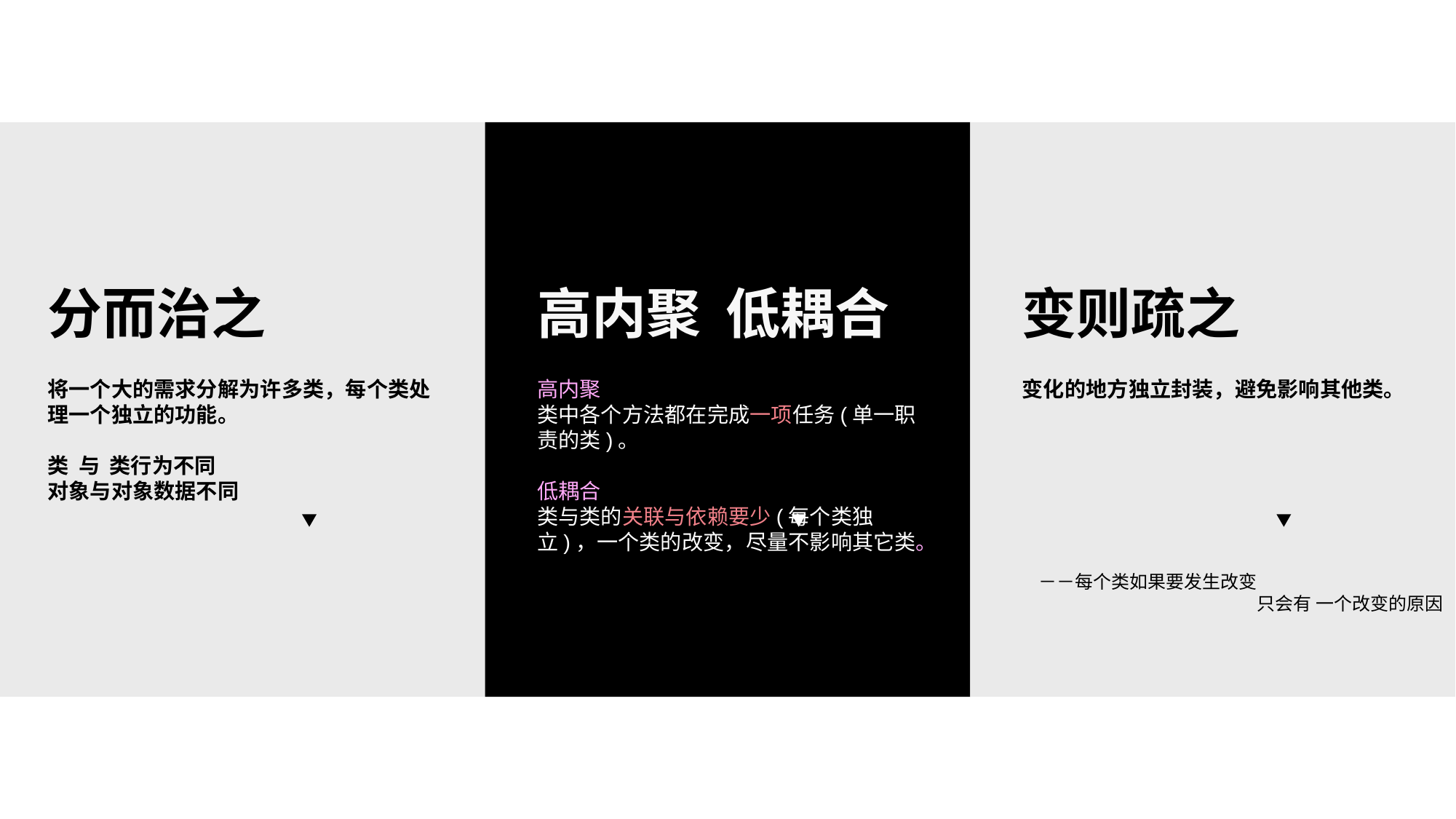

e7d195523061f1c0d318120d6aeaf1b6ccceb6ba3da59c0775C5DE19DDDEBC09ED96DBD9900D9848D623ECAD1D4904B78047D0015C22C8BE97228BE8B5BFF08FE7A3AE04126DA07312A96C0F69F9BAB7002160E556FB8050B6B0CEA014610BCECF9F367F15CB9D950936CDE4380A25E9696BA2099BB4B03A99915B16D6F18264F3D0955B6700EBE0
分而治之
高内聚  低耦合
变则疏之
将一个大的需求分解为许多类，每个类处理一个独立的功能。

类  与  类行为不同
对象与对象数据不同

高内聚
类中各个方法都在完成一项任务(单一职责的类)。

低耦合
类与类的关联与依赖要少(每个类独立)，一个类的改变，尽量不影响其它类。
变化的地方独立封装，避免影响其他类。

－－每个类如果要发生改变
		只会有 一个改变的原因